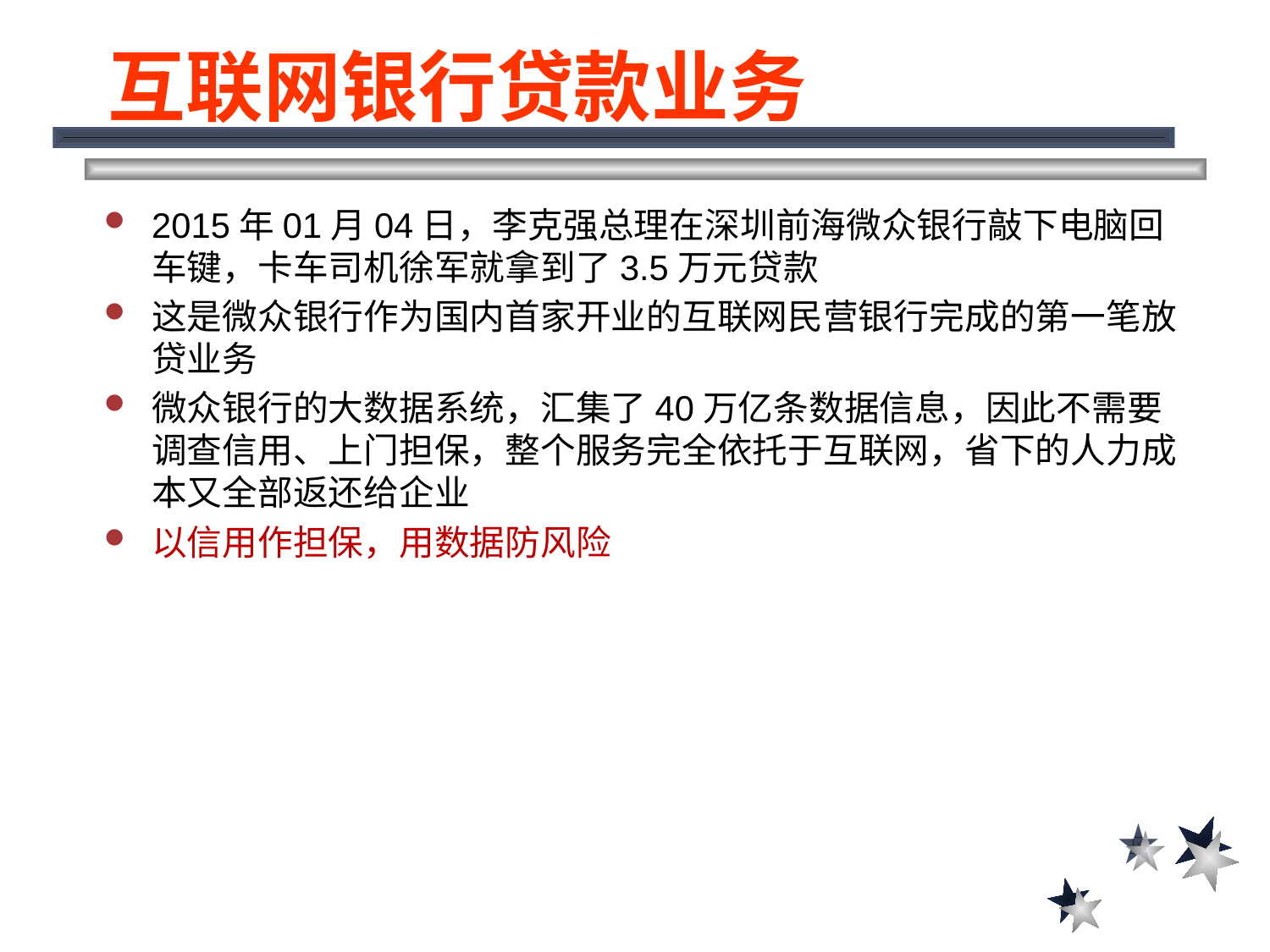

# 互联网银行贷款业务
2015年01月04日，李克强总理在深圳前海微众银行敲下电脑回车键，卡车司机徐军就拿到了3.5万元贷款
这是微众银行作为国内首家开业的互联网民营银行完成的第一笔放贷业务
微众银行的大数据系统，汇集了40万亿条数据信息，因此不需要调查信用、上门担保，整个服务完全依托于互联网，省下的人力成本又全部返还给企业
以信用作担保，用数据防风险